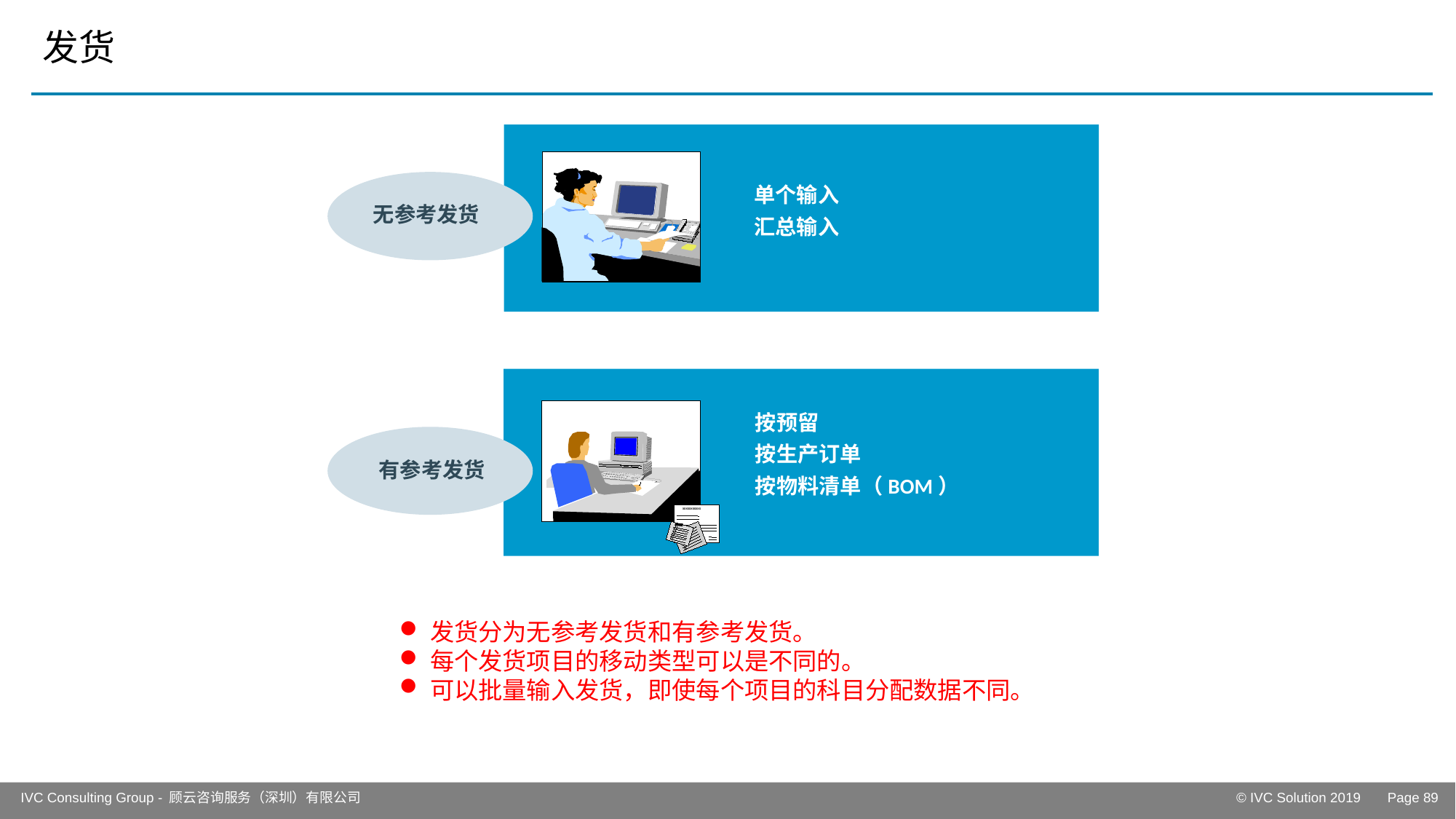

# 发货

单个输入
汇总输入

无参考发货

按预留
按生产订单
按物料清单（BOM）

有参考发货

XXXXXXXXXXX
XXXXXXXXXXX

发货分为无参考发货和有参考发货。
每个发货项目的移动类型可以是不同的。
可以批量输入发货，即使每个项目的科目分配数据不同。